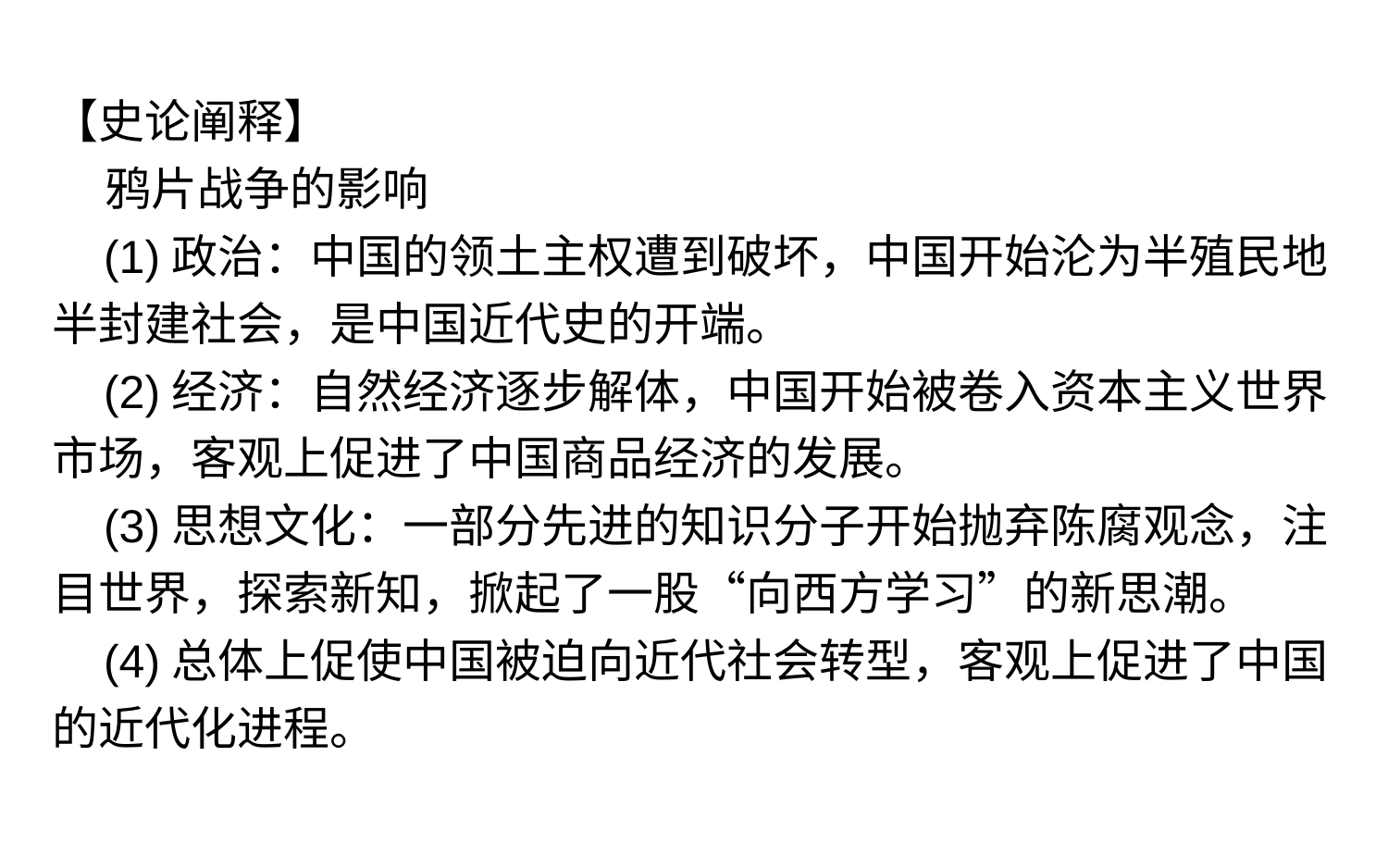

【史论阐释】
    鸦片战争的影响
    (1)政治：中国的领土主权遭到破坏，中国开始沦为半殖民地半封建社会，是中国近代史的开端。
    (2)经济：自然经济逐步解体，中国开始被卷入资本主义世界市场，客观上促进了中国商品经济的发展。
    (3)思想文化：一部分先进的知识分子开始抛弃陈腐观念，注目世界，探索新知，掀起了一股“向西方学习”的新思潮。
    (4)总体上促使中国被迫向近代社会转型，客观上促进了中国的近代化进程。